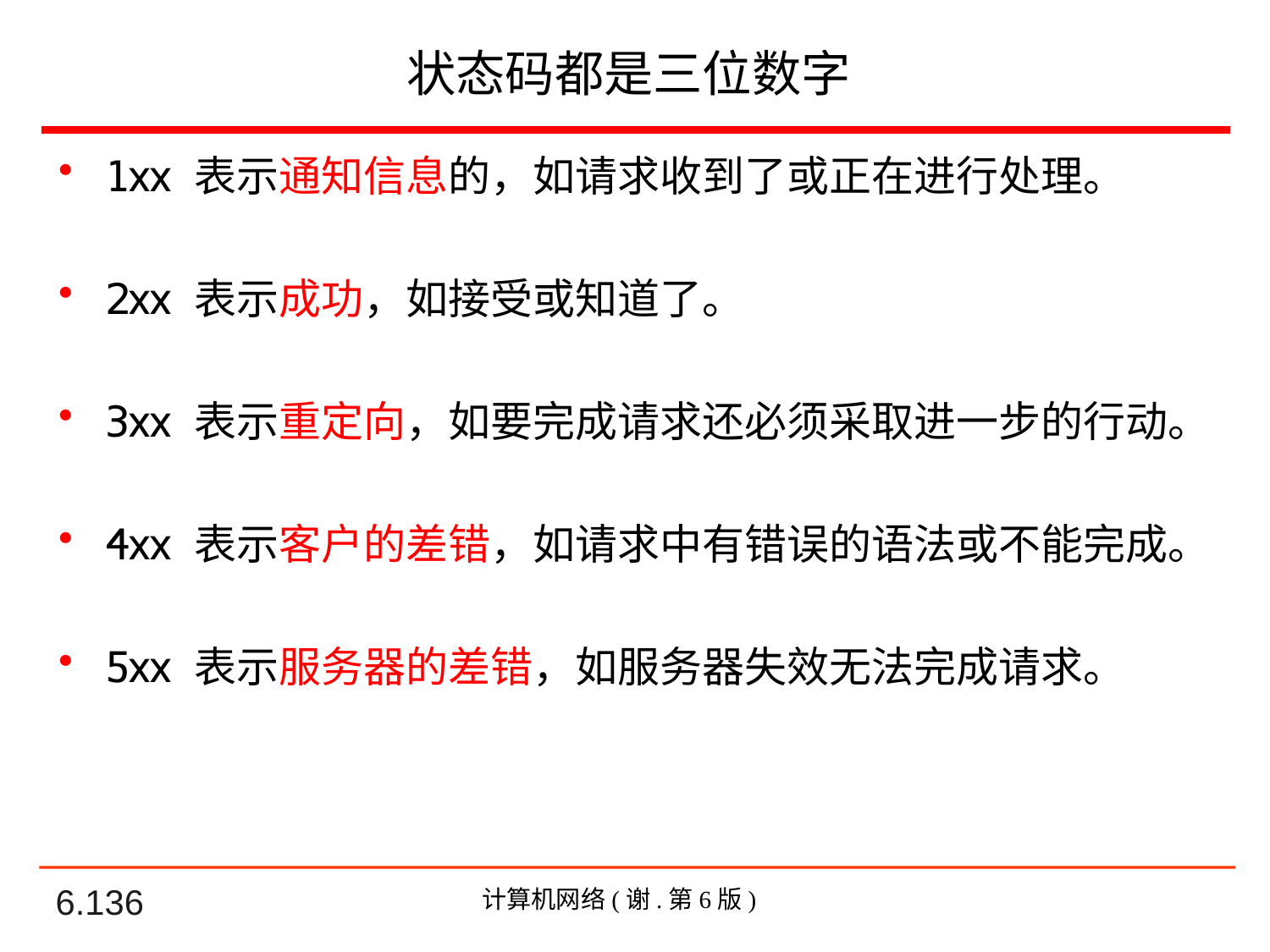

# 状态码都是三位数字
1xx 表示通知信息的，如请求收到了或正在进行处理。

2xx 表示成功，如接受或知道了。

3xx 表示重定向，如要完成请求还必须采取进一步的行动。

4xx 表示客户的差错，如请求中有错误的语法或不能完成。

5xx 表示服务器的差错，如服务器失效无法完成请求。